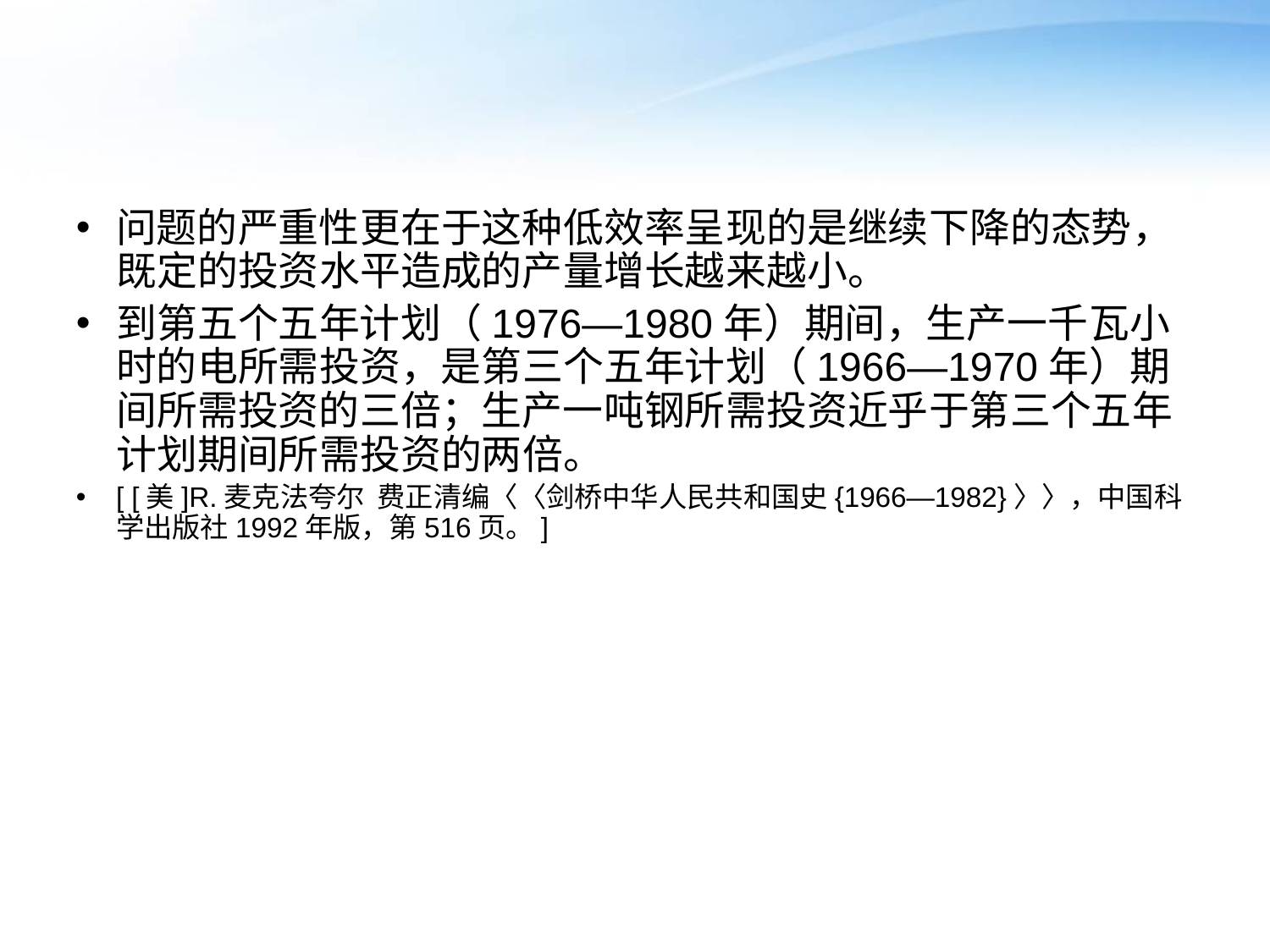

#
问题的严重性更在于这种低效率呈现的是继续下降的态势，既定的投资水平造成的产量增长越来越小。
到第五个五年计划（1976—1980年）期间，生产一千瓦小时的电所需投资，是第三个五年计划（1966—1970年）期间所需投资的三倍；生产一吨钢所需投资近乎于第三个五年计划期间所需投资的两倍。
[ [美]R.麦克法夸尔  费正清编〈〈剑桥中华人民共和国史{1966—1982}〉〉，中国科学出版社1992年版，第516页。]